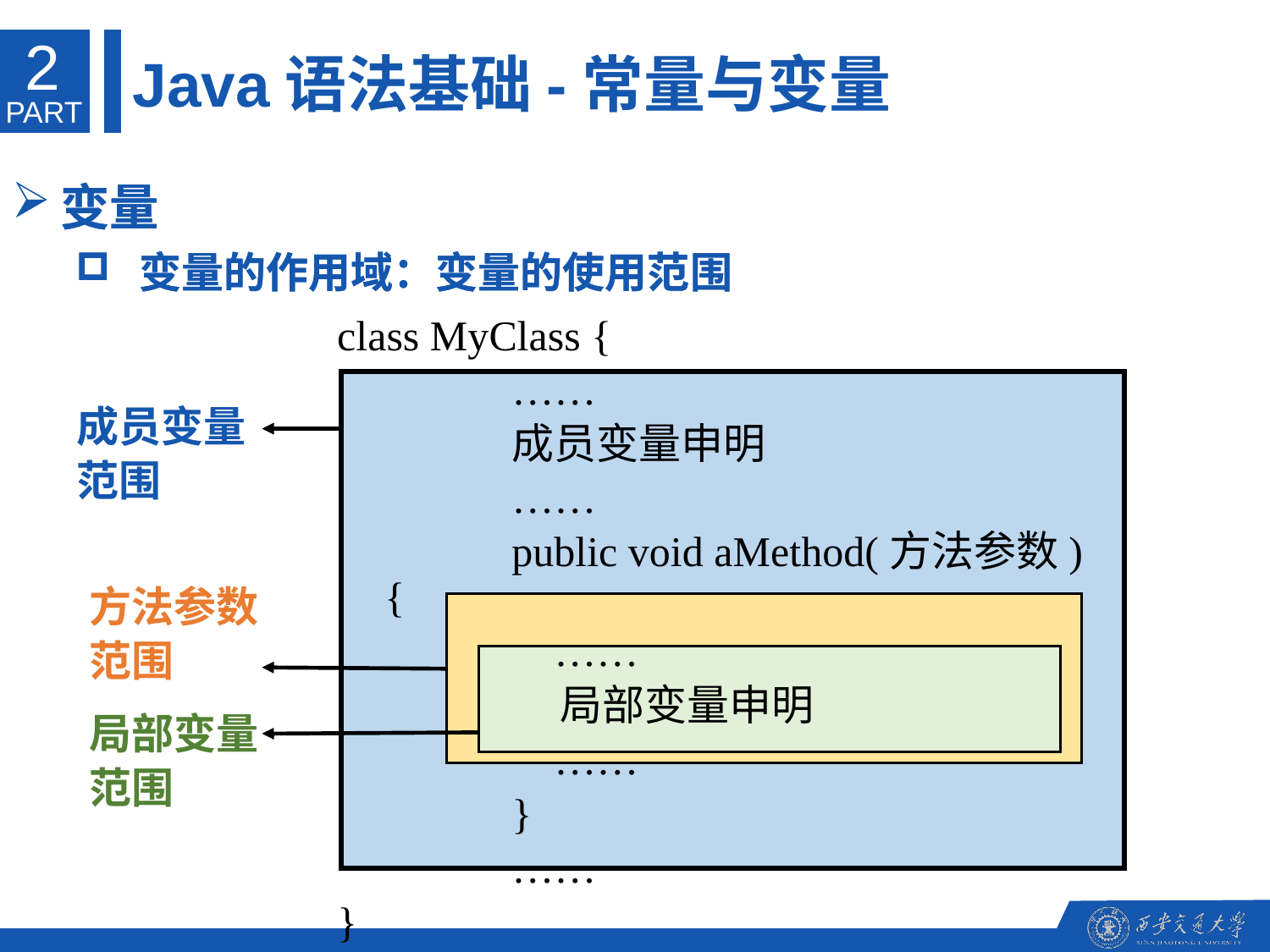

2
Java语法基础-常量与变量

PART
变量
变量的作用域：变量的使用范围

变量
变量的作用域：变量的使用范围

class MyClass {
		……
		成员变量申明
		……
		public void aMethod(方法参数) {
		    ……
		    局部变量申明
		    ……
		}
		……
}

成员变量
范围

方法参数
范围

局部变量
范围